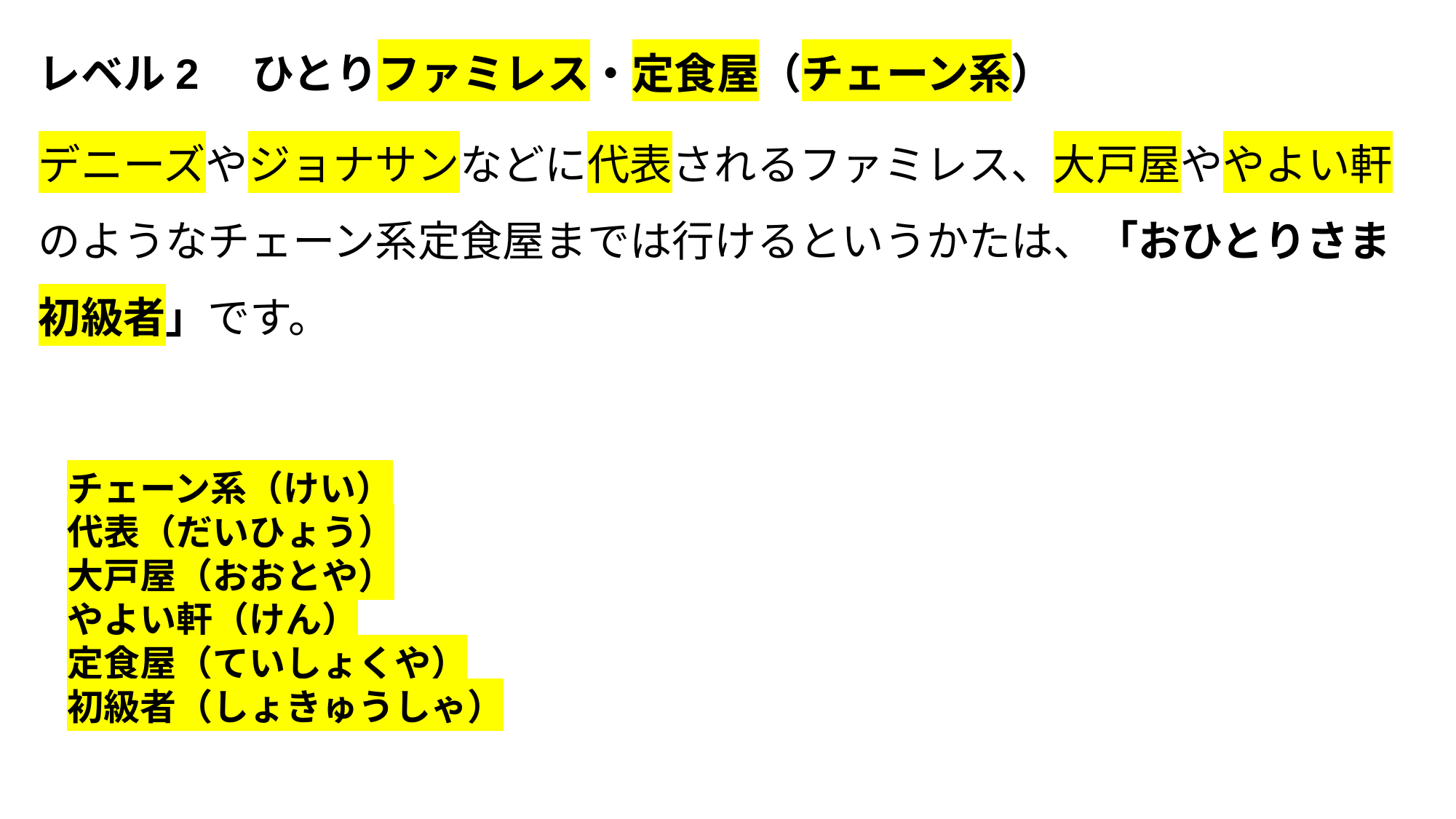

レベル2　ひとりファミレス・定食屋（チェーン系）
デニーズやジョナサンなどに代表されるファミレス、大戸屋ややよい軒のようなチェーン系定食屋までは行けるというかたは、「おひとりさま初級者」です。
チェーン系（けい）
代表（だいひょう）
大戸屋（おおとや）
やよい軒（けん）
定食屋（ていしょくや）
初級者（しょきゅうしゃ）